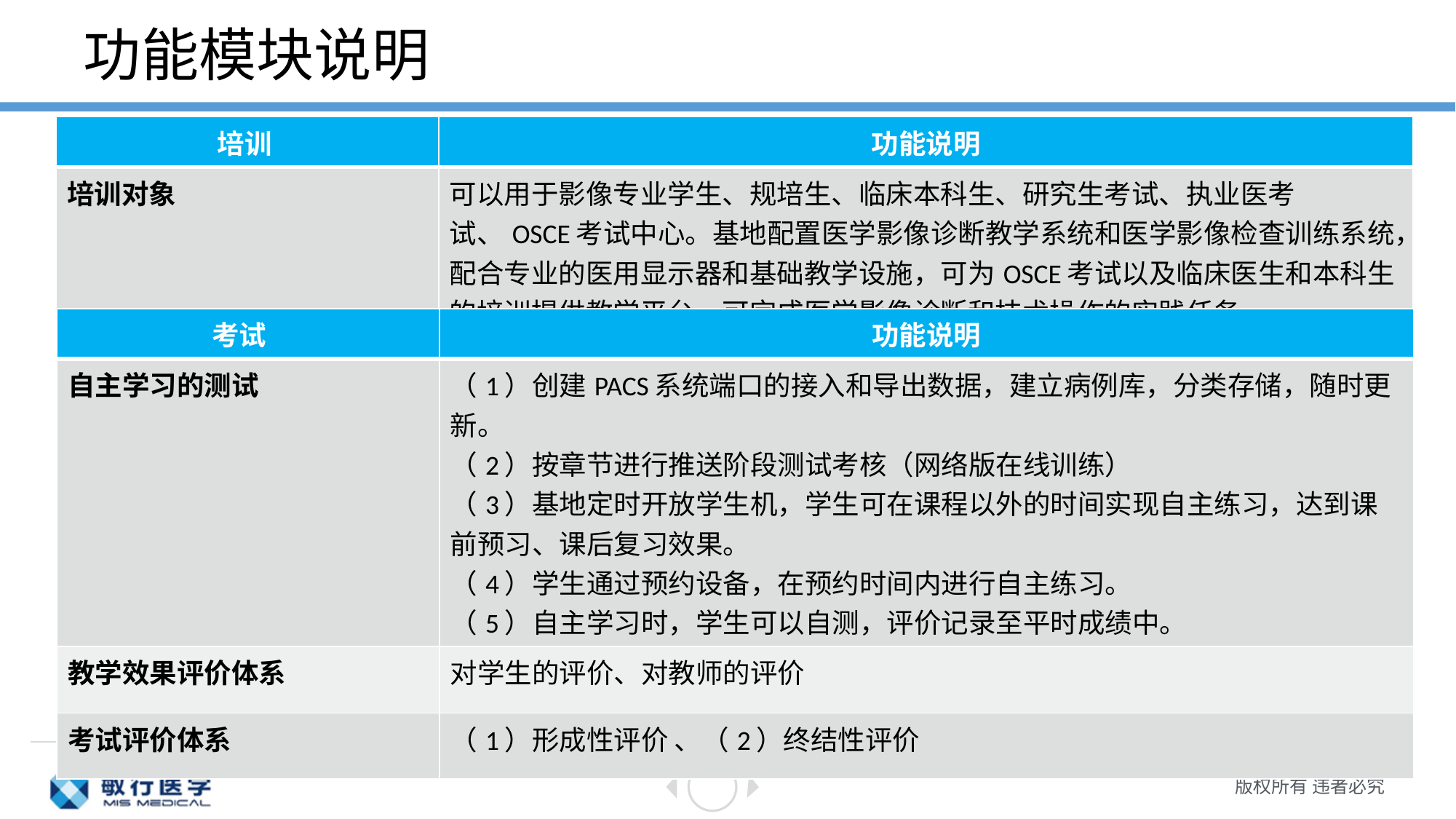

# 功能模块说明
| 培训 | 功能说明 |
| --- | --- |
| 培训对象 | 可以用于影像专业学生、规培生、临床本科生、研究生考试、执业医考试、OSCE考试中心。基地配置医学影像诊断教学系统和医学影像检查训练系统，配合专业的医用显示器和基础教学设施，可为OSCE考试以及临床医生和本科生的培训提供教学平台。可完成医学影像诊断和技术操作的实践任务。 |
| 考试 | 功能说明 |
| --- | --- |
| 自主学习的测试 | （1）创建PACS系统端口的接入和导出数据，建立病例库，分类存储，随时更新。 （2）按章节进行推送阶段测试考核（网络版在线训练） （3）基地定时开放学生机，学生可在课程以外的时间实现自主练习，达到课前预习、课后复习效果。 （4）学生通过预约设备，在预约时间内进行自主练习。 （5）自主学习时，学生可以自测，评价记录至平时成绩中。 |
| 教学效果评价体系 | 对学生的评价、对教师的评价 |
| 考试评价体系 | （1）形成性评价 、（2）终结性评价 |